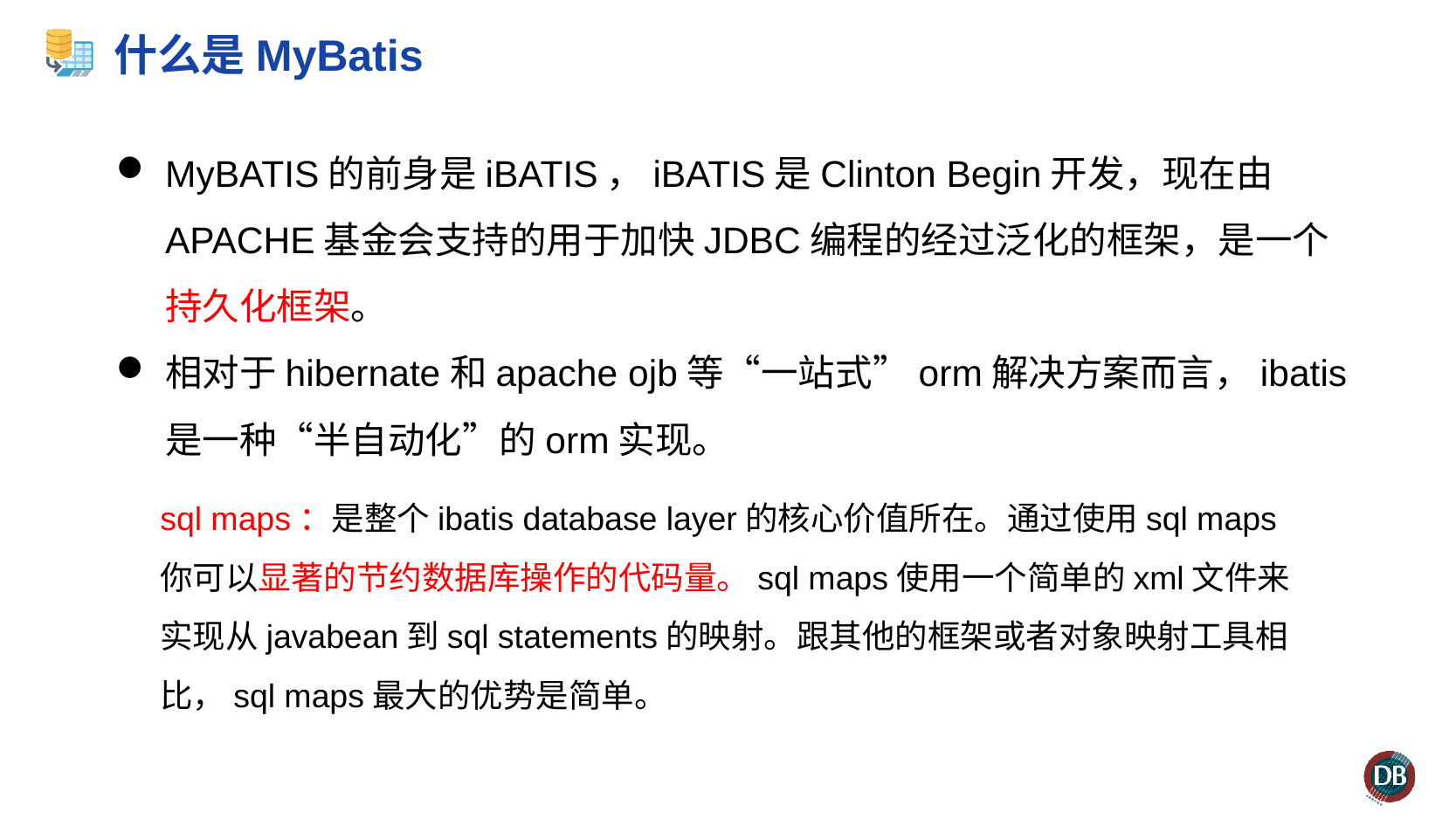

# 什么是MyBatis
MyBATIS的前身是iBATIS，iBATIS是Clinton Begin开发，现在由APACHE基金会支持的用于加快JDBC编程的经过泛化的框架，是一个持久化框架。
相对于hibernate和apache ojb等“一站式”orm解决方案而言，ibatis是一种“半自动化”的orm实现。

sql maps：是整个ibatis database layer的核心价值所在。通过使用sql maps你可以显著的节约数据库操作的代码量。sql maps使用一个简单的xml文件来实现从javabean到sql statements的映射。跟其他的框架或者对象映射工具相比，sql maps最大的优势是简单。